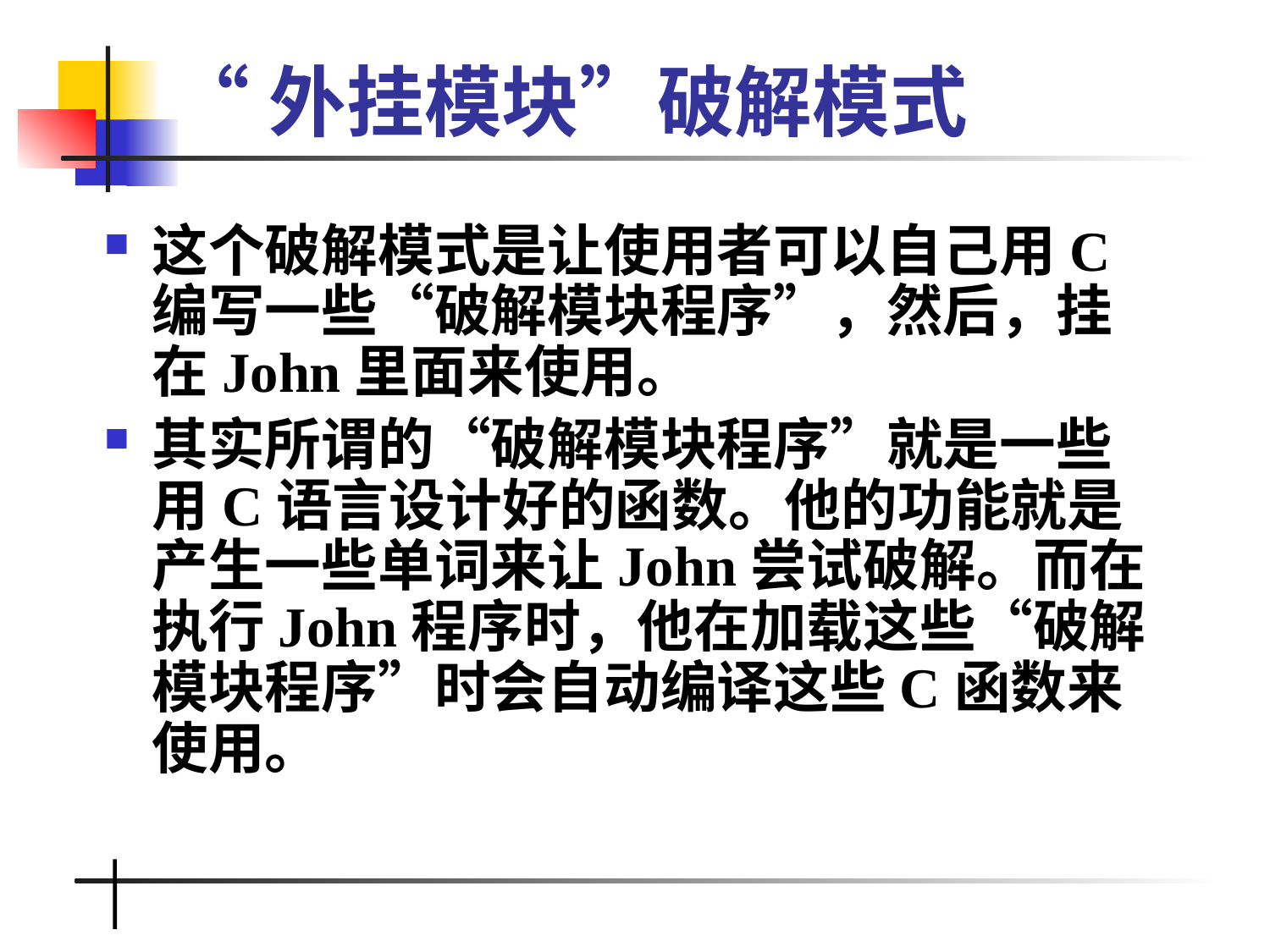

# “外挂模块”破解模式
这个破解模式是让使用者可以自己用C编写一些“破解模块程序”，然后，挂在John里面来使用。
其实所谓的“破解模块程序”就是一些用C语言设计好的函数。他的功能就是产生一些单词来让John尝试破解。而在执行John程序时，他在加载这些“破解模块程序”时会自动编译这些C函数来使用。